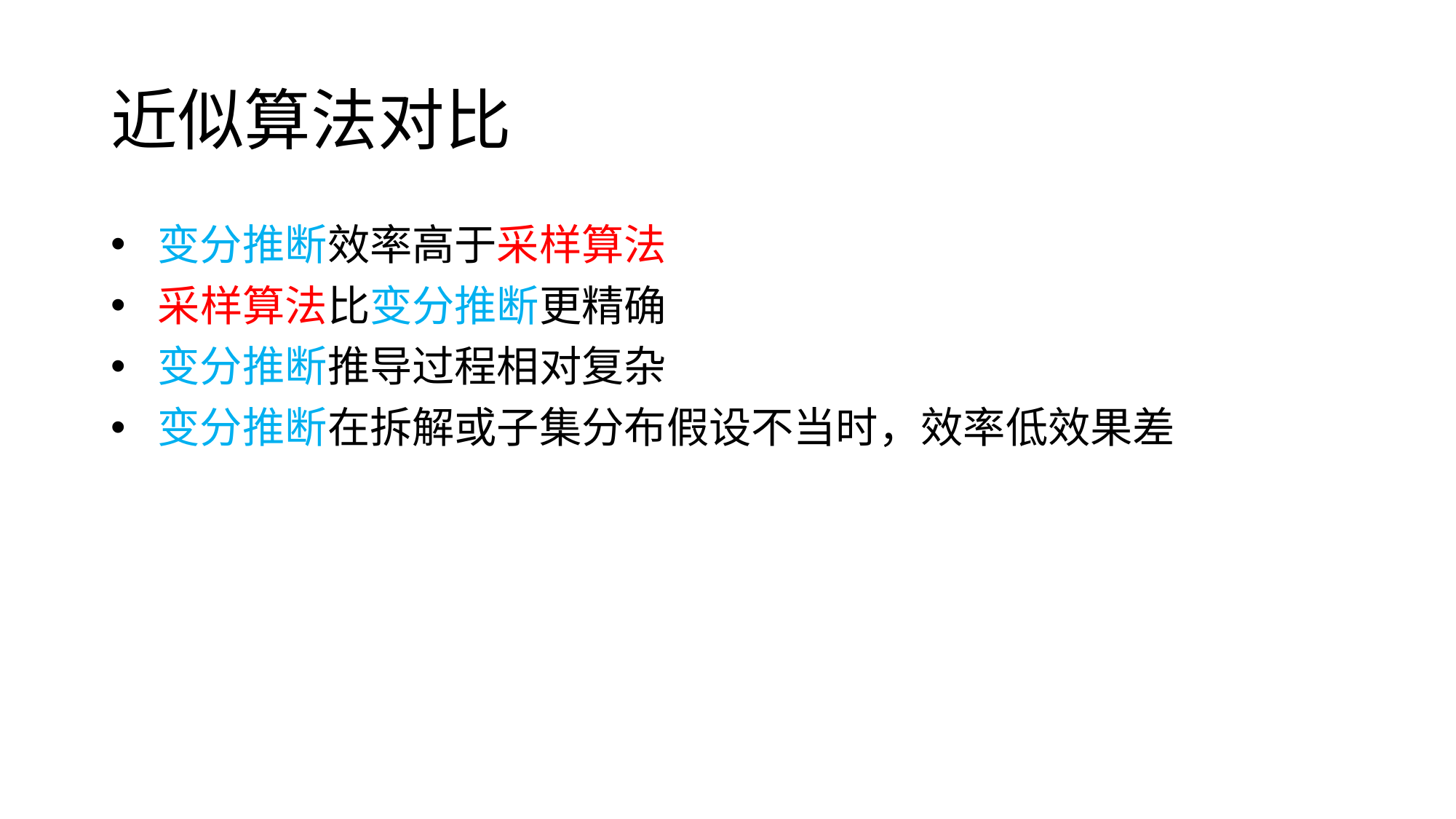

# 近似算法对比
 变分推断效率高于采样算法
 采样算法比变分推断更精确
 变分推断推导过程相对复杂
 变分推断在拆解或子集分布假设不当时，效率低效果差